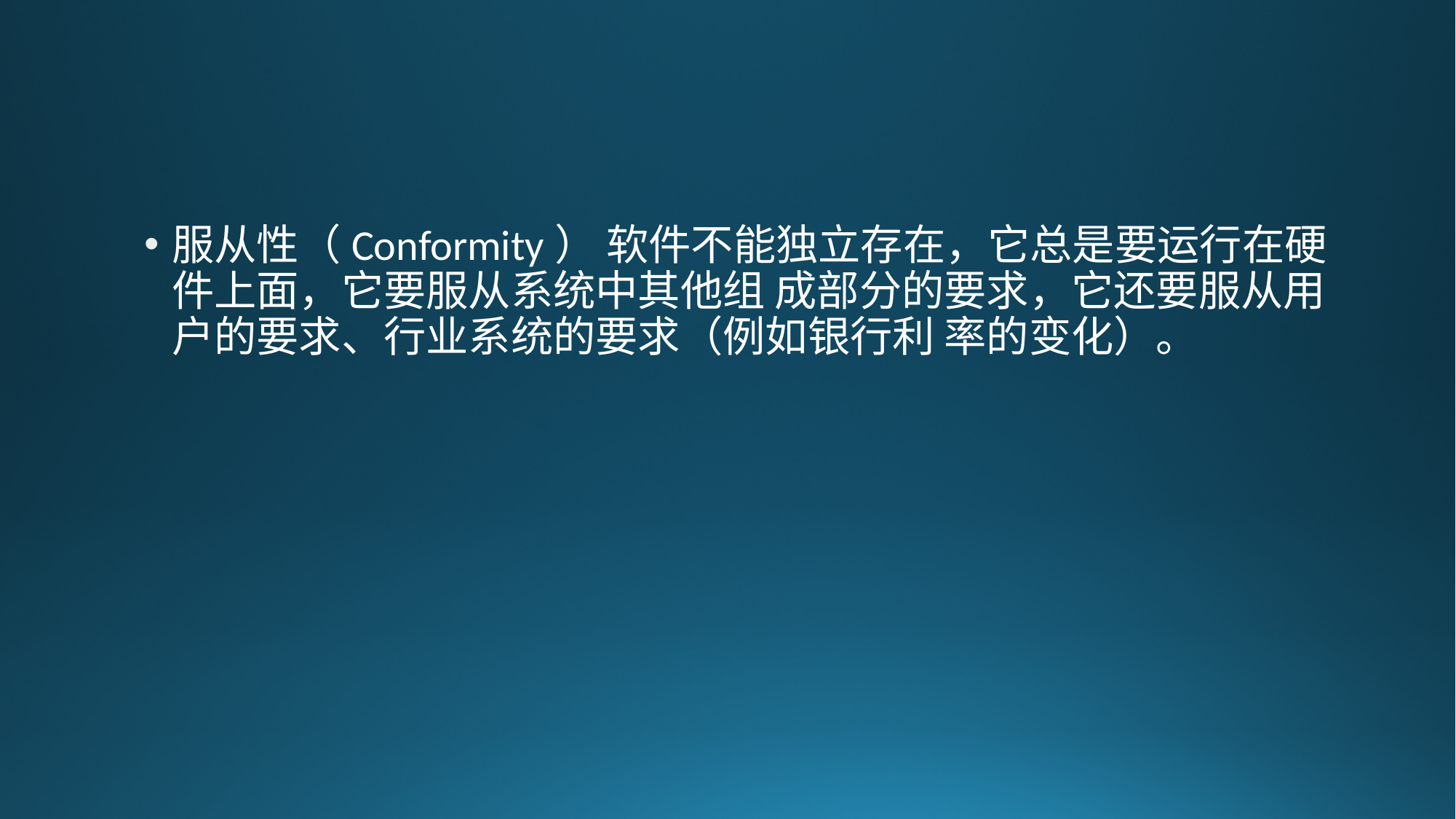

#
服从性（Conformity） 软件不能独立存在，它总是要运行在硬件上面，它要服从系统中其他组 成部分的要求，它还要服从用户的要求、行业系统的要求（例如银行利 率的变化）。